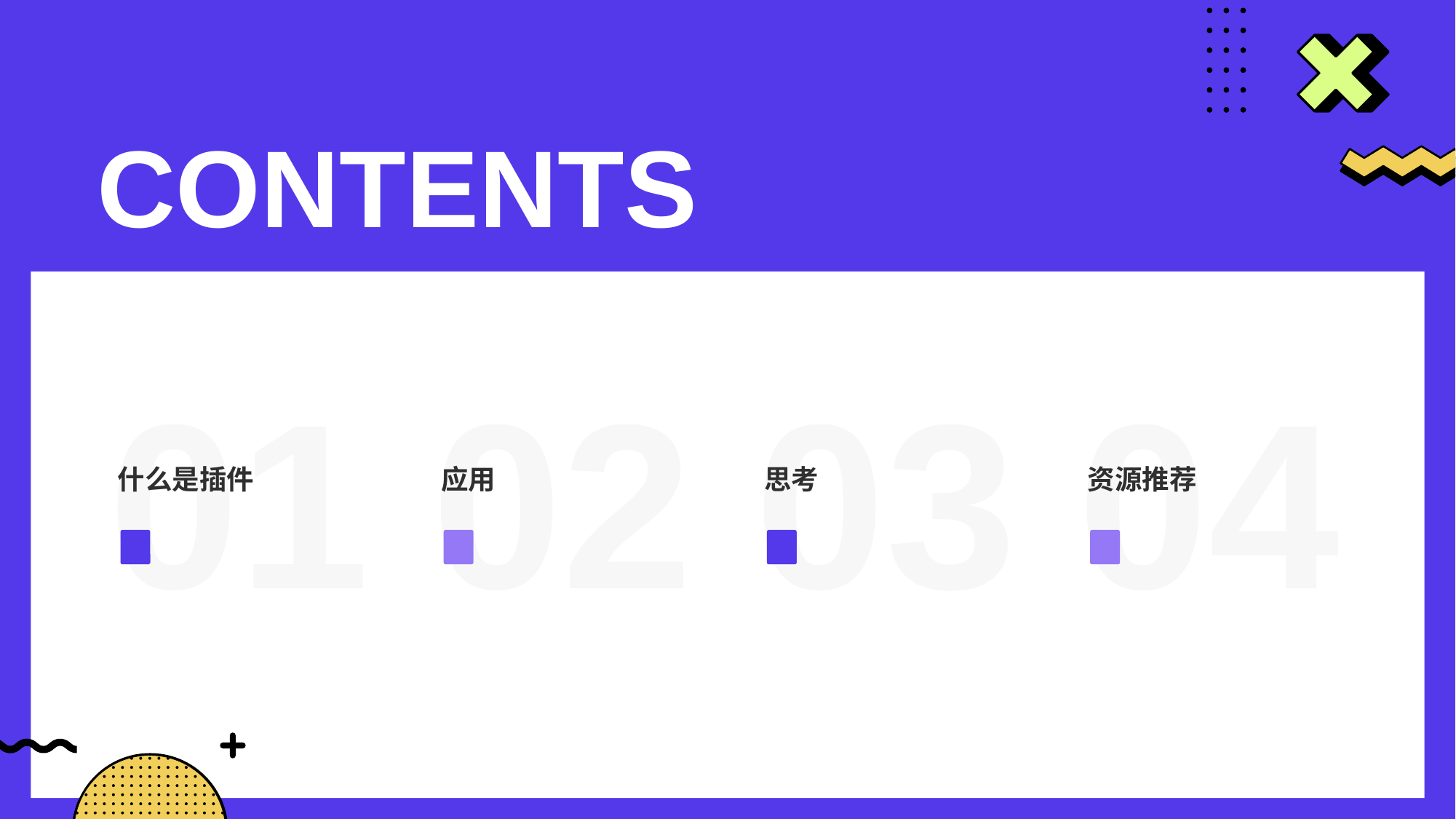

CONTENTS
01
什么是插件

02
应用

03
思考

04
资源推荐